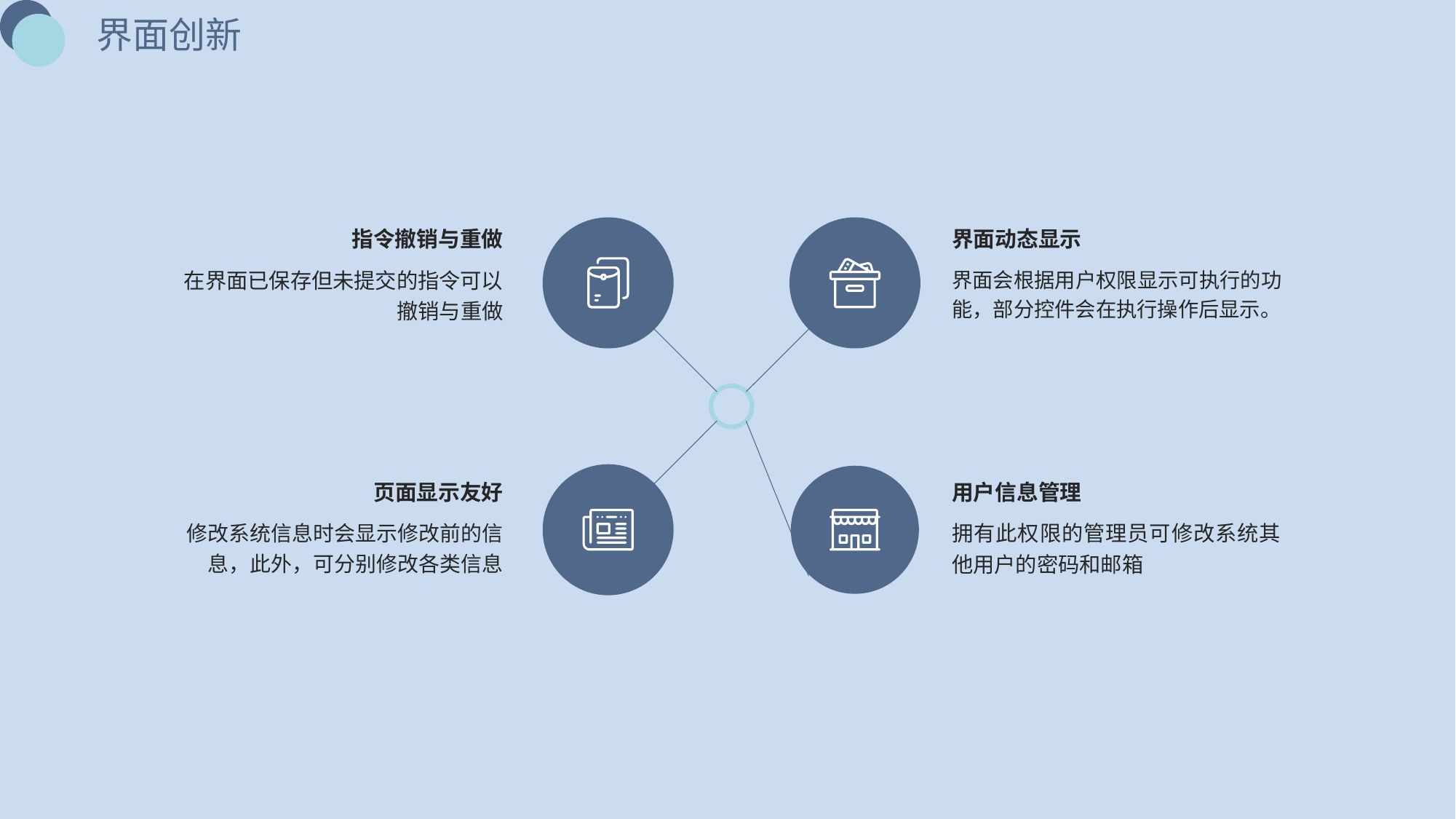

界面创新

指令撤销与重做
在界面已保存但未提交的指令可以撤销与重做
界面动态显示
界面会根据用户权限显示可执行的功能，部分控件会在执行操作后显示。
页面显示友好
修改系统信息时会显示修改前的信息，此外，可分别修改各类信息
用户信息管理
拥有此权限的管理员可修改系统其他用户的密码和邮箱